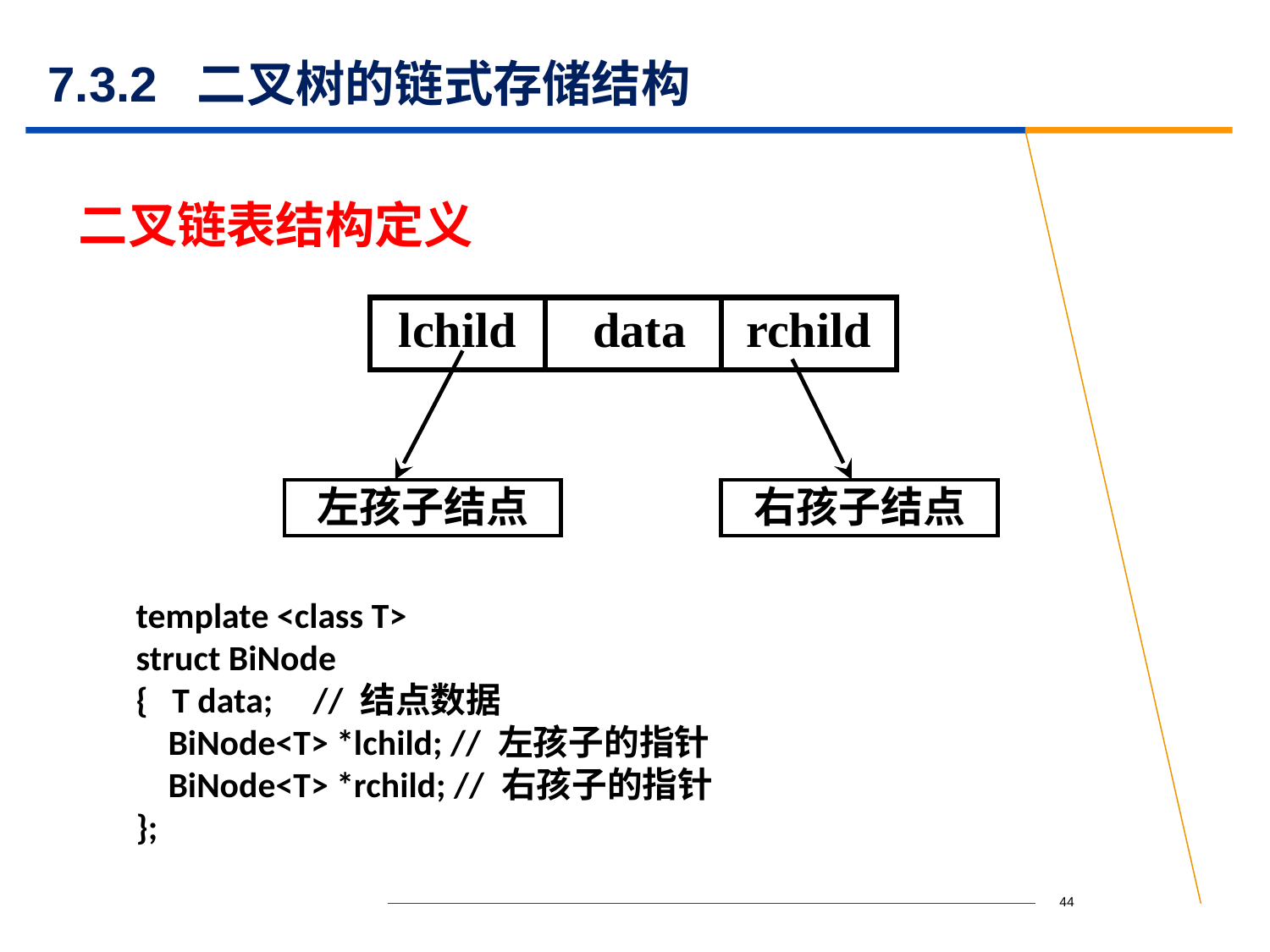

# 7.3.2  二叉树的链式存储结构
二叉链表结构定义
lchild
 data
rchild

左孩子结点

右孩子结点
template <class T>
struct BiNode
{   T data;     // 结点数据
    BiNode<T> *lchild; // 左孩子的指针
    BiNode<T> *rchild; // 右孩子的指针
};